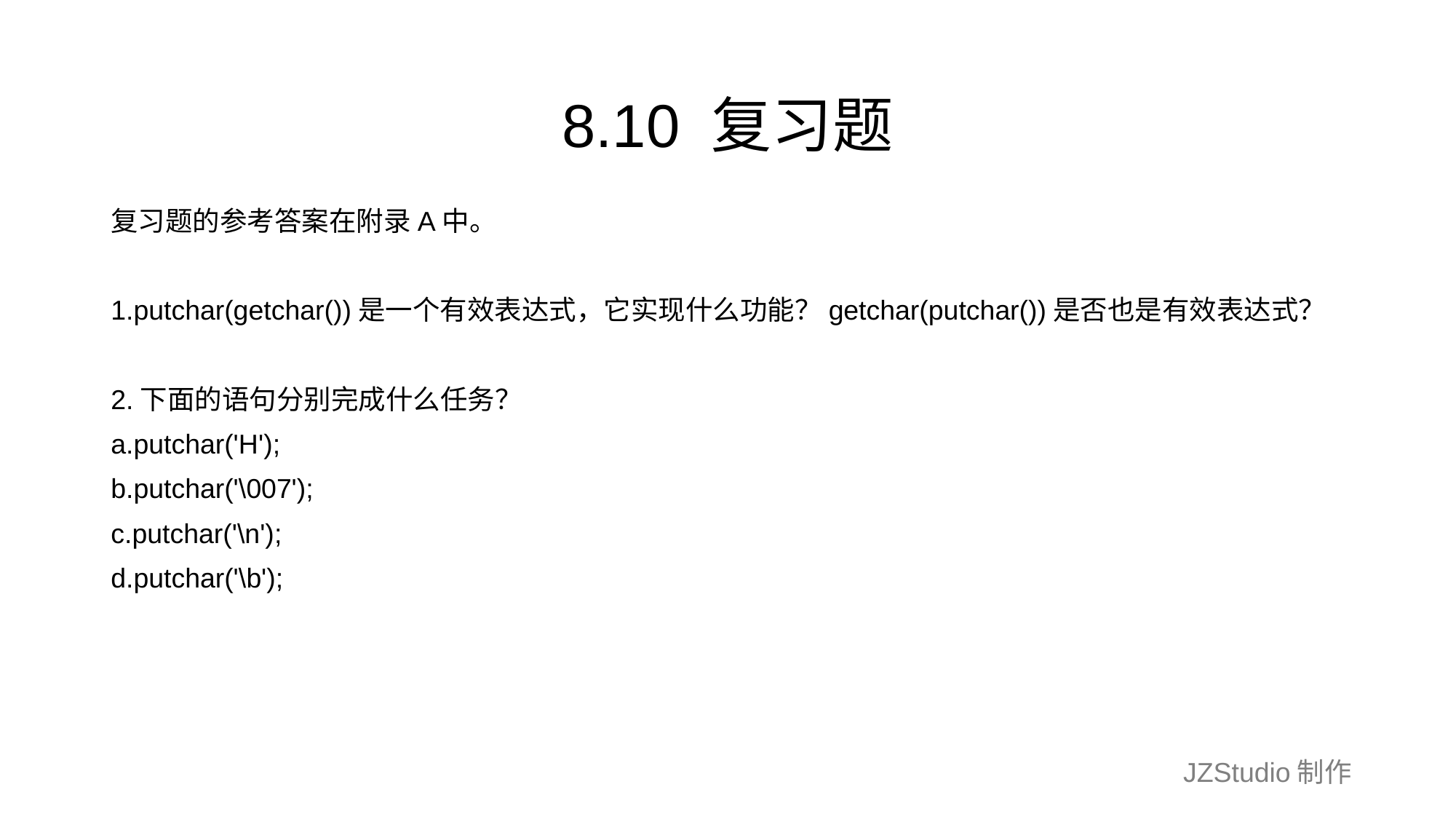

# 8.10 复习题
复习题的参考答案在附录A中。

1.putchar(getchar())是一个有效表达式，它实现什么功能？getchar(putchar())是否也是有效表达式？

2.下面的语句分别完成什么任务？
a.putchar('H');
b.putchar('\007');
c.putchar('\n');
d.putchar('\b');